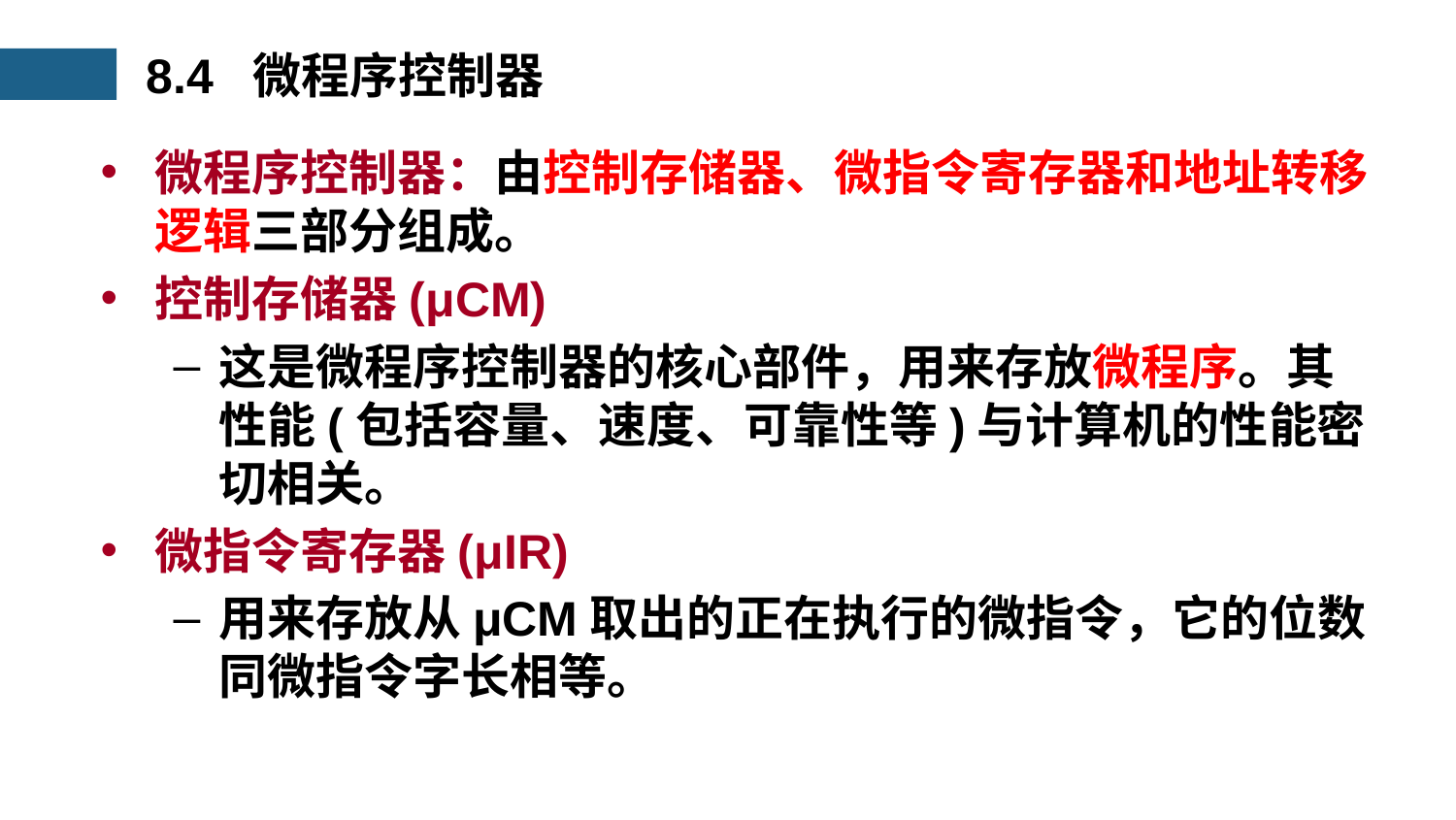

8.4  微程序控制器
微程序控制器：由控制存储器、微指令寄存器和地址转移逻辑三部分组成。
控制存储器(μCM)
这是微程序控制器的核心部件，用来存放微程序。其性能(包括容量、速度、可靠性等)与计算机的性能密切相关。
微指令寄存器(μIR)
用来存放从μCM取出的正在执行的微指令，它的位数同微指令字长相等。